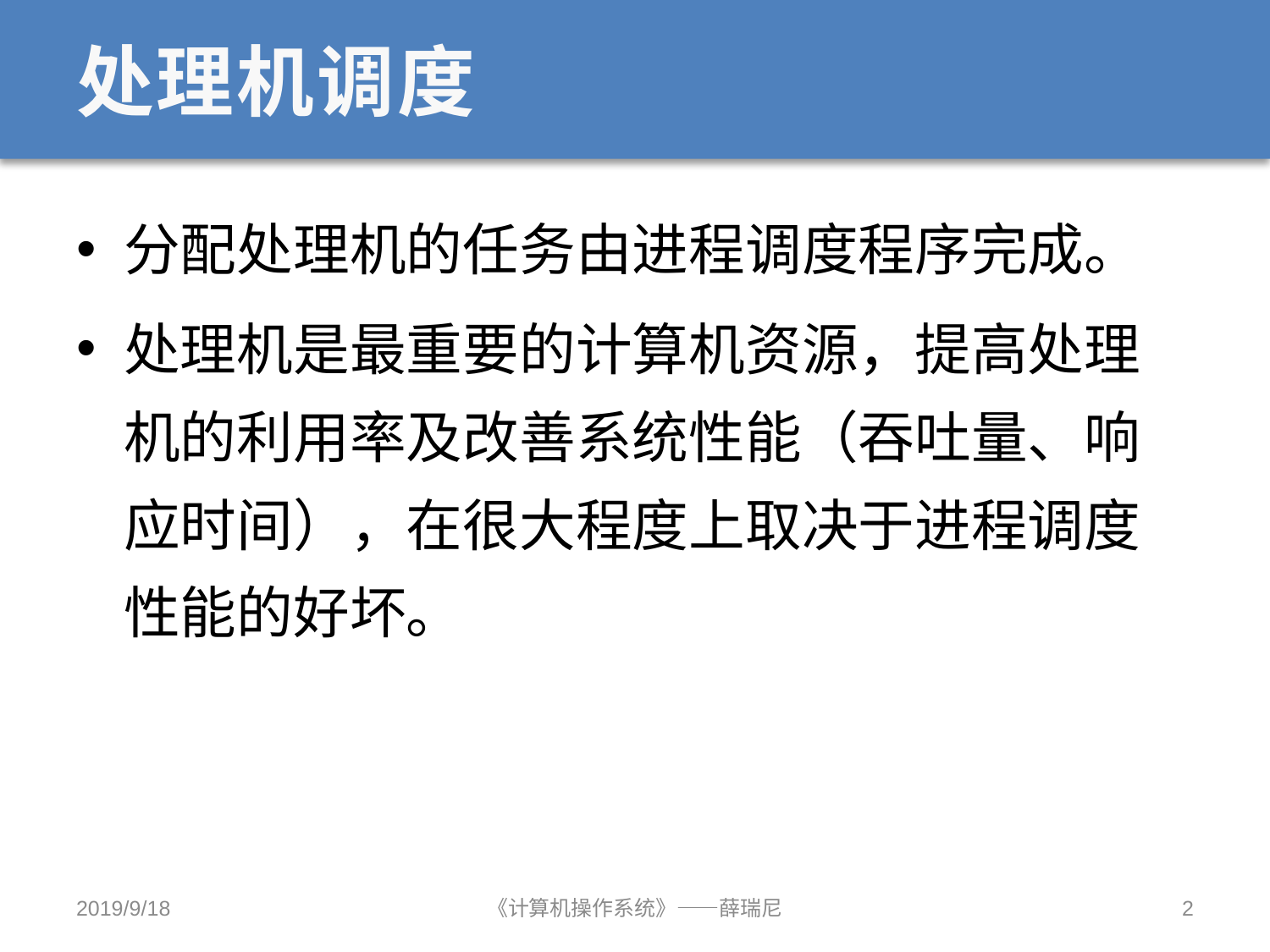

# 处理机调度
分配处理机的任务由进程调度程序完成。
处理机是最重要的计算机资源，提高处理机的利用率及改善系统性能（吞吐量、响应时间），在很大程度上取决于进程调度性能的好坏。
2019/9/18
《计算机操作系统》——薛瑞尼
2